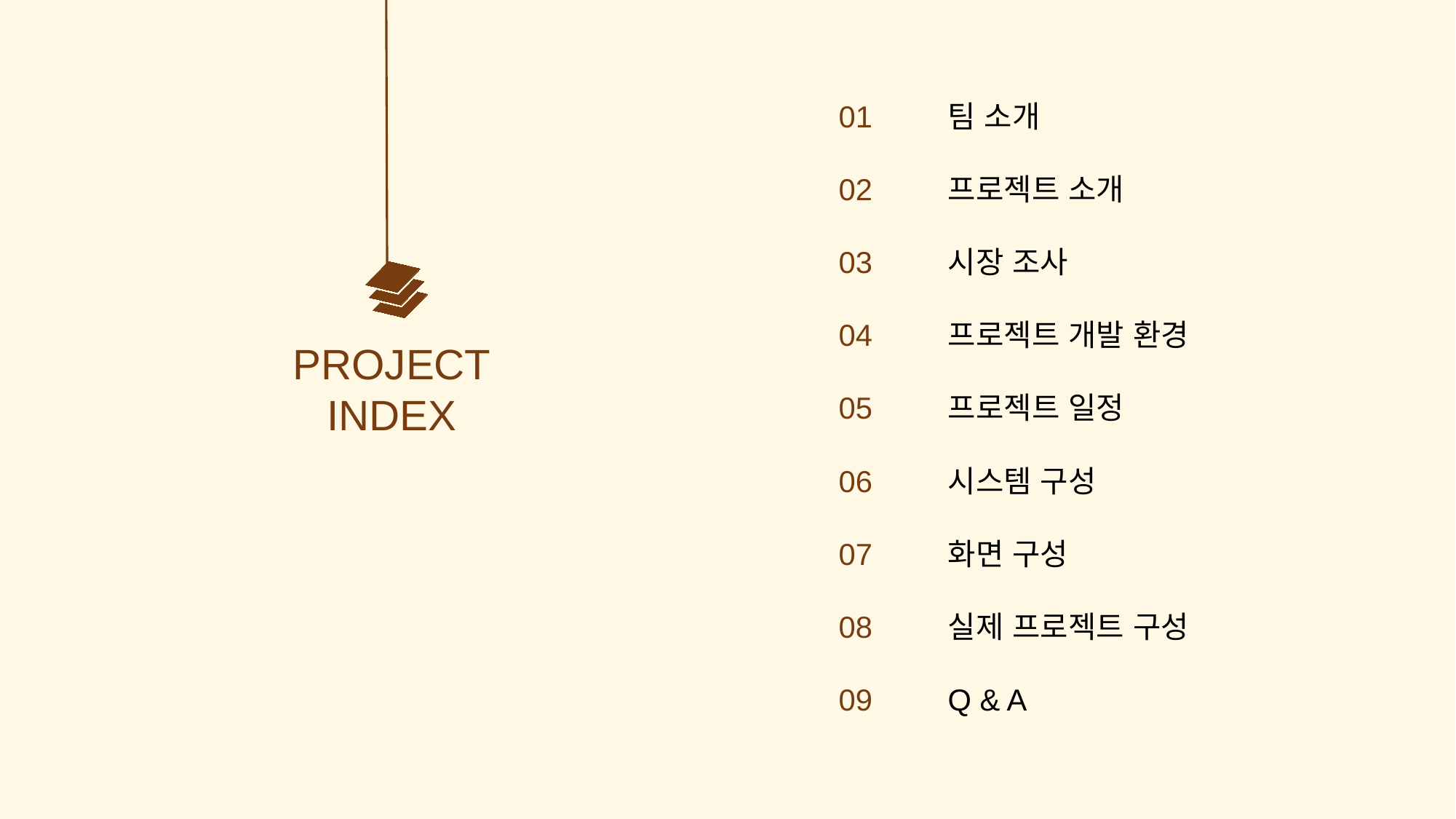

PROJECT INDEX
01	팀 소개

02	프로젝트 소개

03	시장 조사

04	프로젝트 개발 환경

05	프로젝트 일정

06	시스템 구성

07	화면 구성

08	실제 프로젝트 구성

09	Q & A